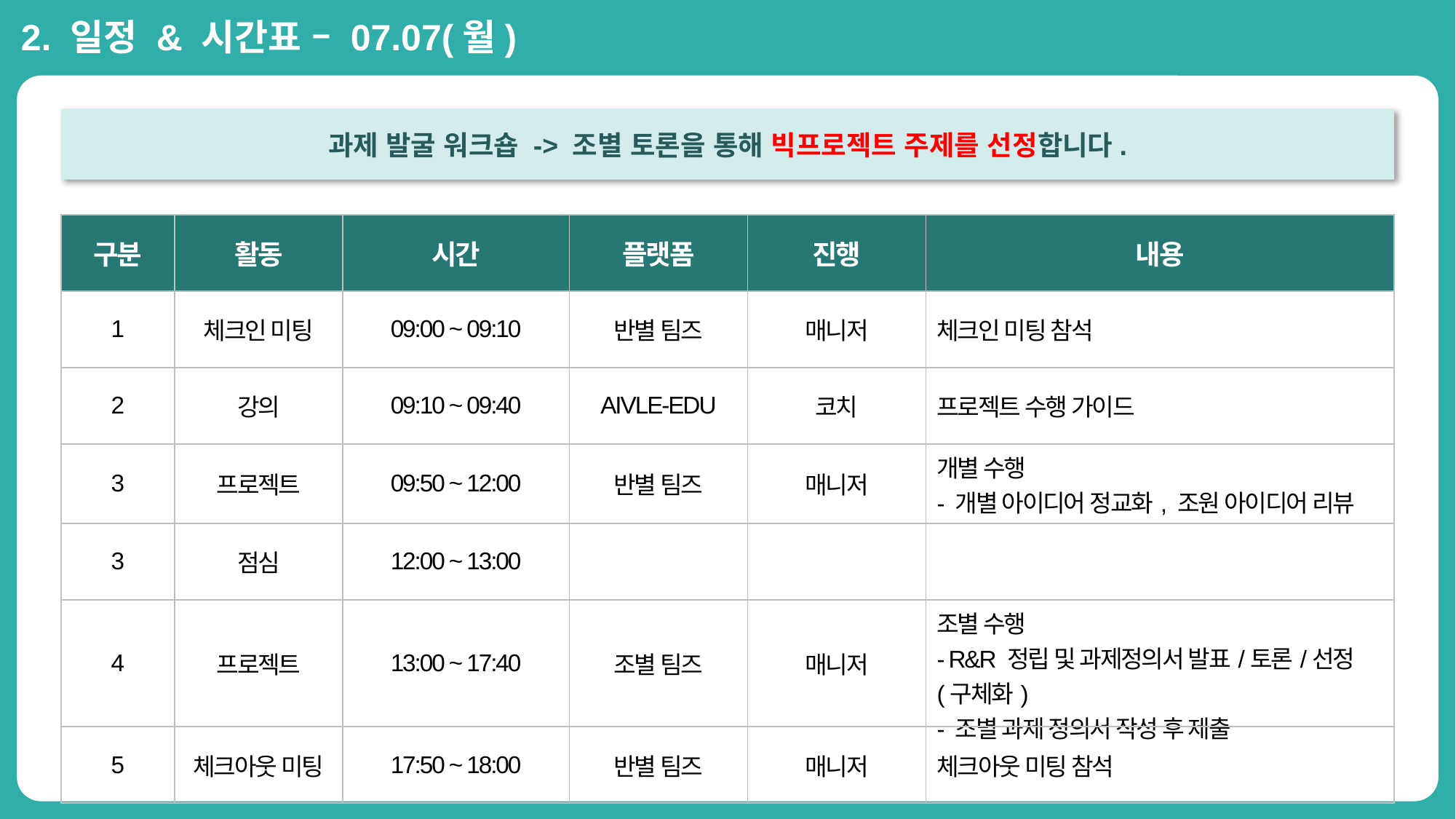

2. 일정 & 시간표 – 07.07(월)

과제 발굴 워크숍 -> 조별 토론을 통해 빅프로젝트 주제를 선정합니다.
| 구분 | 활동 | 시간 | 플랫폼 | 진행 | 내용 |
| --- | --- | --- | --- | --- | --- |
| 1 | 체크인 미팅 | 09:00 ~ 09:10 | 반별 팀즈 | 매니저 | 체크인 미팅 참석 |
| 2 | 강의 | 09:10 ~ 09:40 | AIVLE-EDU | 코치 | 프로젝트 수행 가이드 |
| 3 | 프로젝트 | 09:50 ~ 12:00 | 반별 팀즈 | 매니저 | 개별 수행 - 개별 아이디어 정교화, 조원 아이디어 리뷰 |
| 3 | 점심 | 12:00 ~ 13:00 |  |  |  |
| 4 | 프로젝트 | 13:00 ~ 17:40 | 조별 팀즈 | 매니저 | 조별 수행 - R&R 정립 및 과제정의서 발표/토론/선정(구체화) - 조별 과제 정의서 작성 후 제출 |
| 5 | 체크아웃 미팅 | 17:50 ~ 18:00 | 반별 팀즈 | 매니저 | 체크아웃 미팅 참석 |